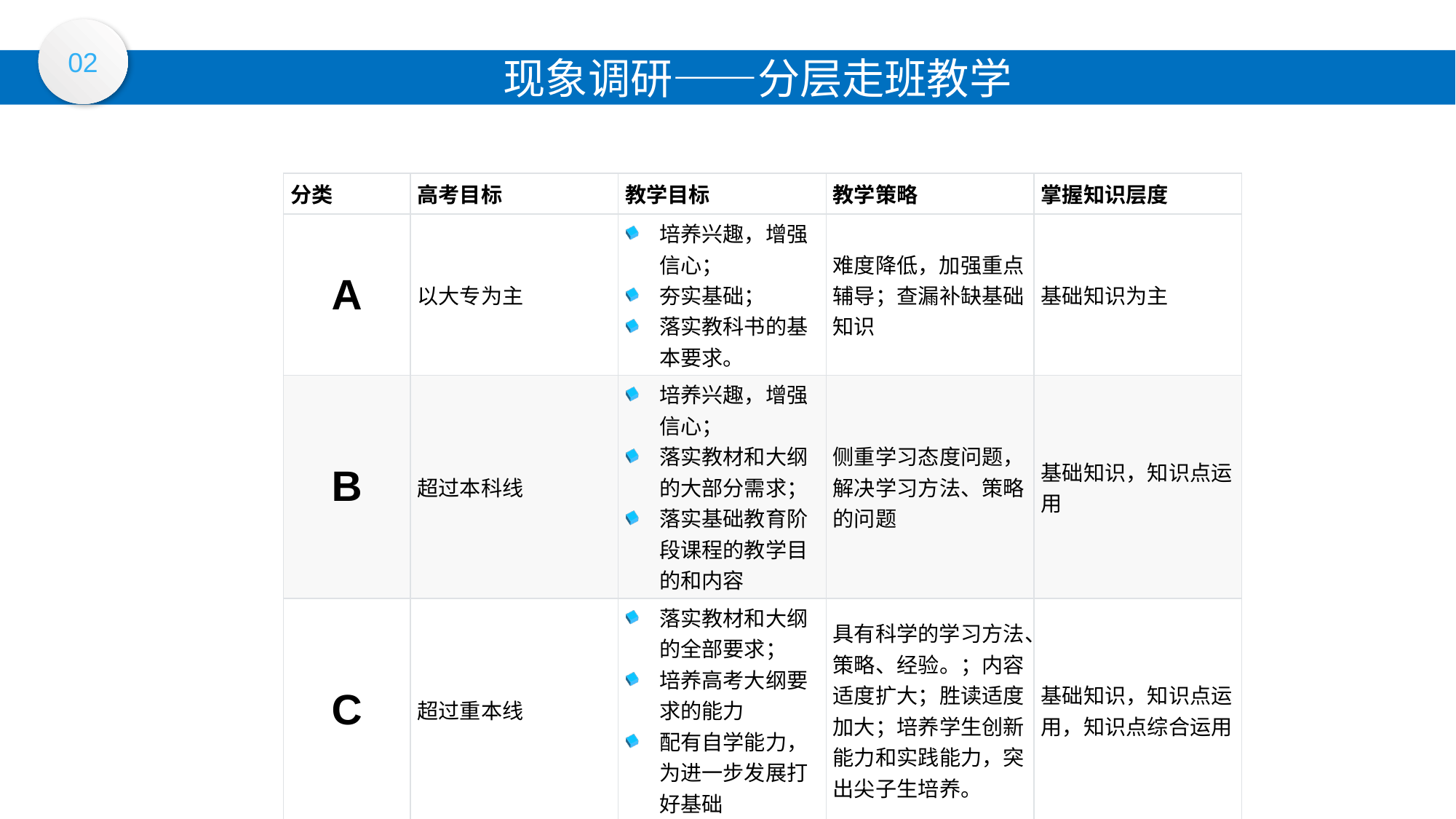

02
现象调研——分层走班教学
| 分类 | 高考目标 | 教学目标 | 教学策略 | 掌握知识层度 |
| --- | --- | --- | --- | --- |
| A | 以大专为主 | 培养兴趣，增强信心； 夯实基础； 落实教科书的基本要求。 | 难度降低，加强重点辅导；查漏补缺基础知识 | 基础知识为主 |
| B | 超过本科线 | 培养兴趣，增强信心； 落实教材和大纲的大部分需求； 落实基础教育阶段课程的教学目的和内容 | 侧重学习态度问题，解决学习方法、策略的问题 | 基础知识，知识点运用 |
| C | 超过重本线 | 落实教材和大纲的全部要求； 培养高考大纲要求的能力 配有自学能力，为进一步发展打好基础 | 具有科学的学习方法、策略、经验。；内容适度扩大；胜读适度加大；培养学生创新能力和实践能力，突出尖子生培养。 | 基础知识，知识点运用，知识点综合运用 |